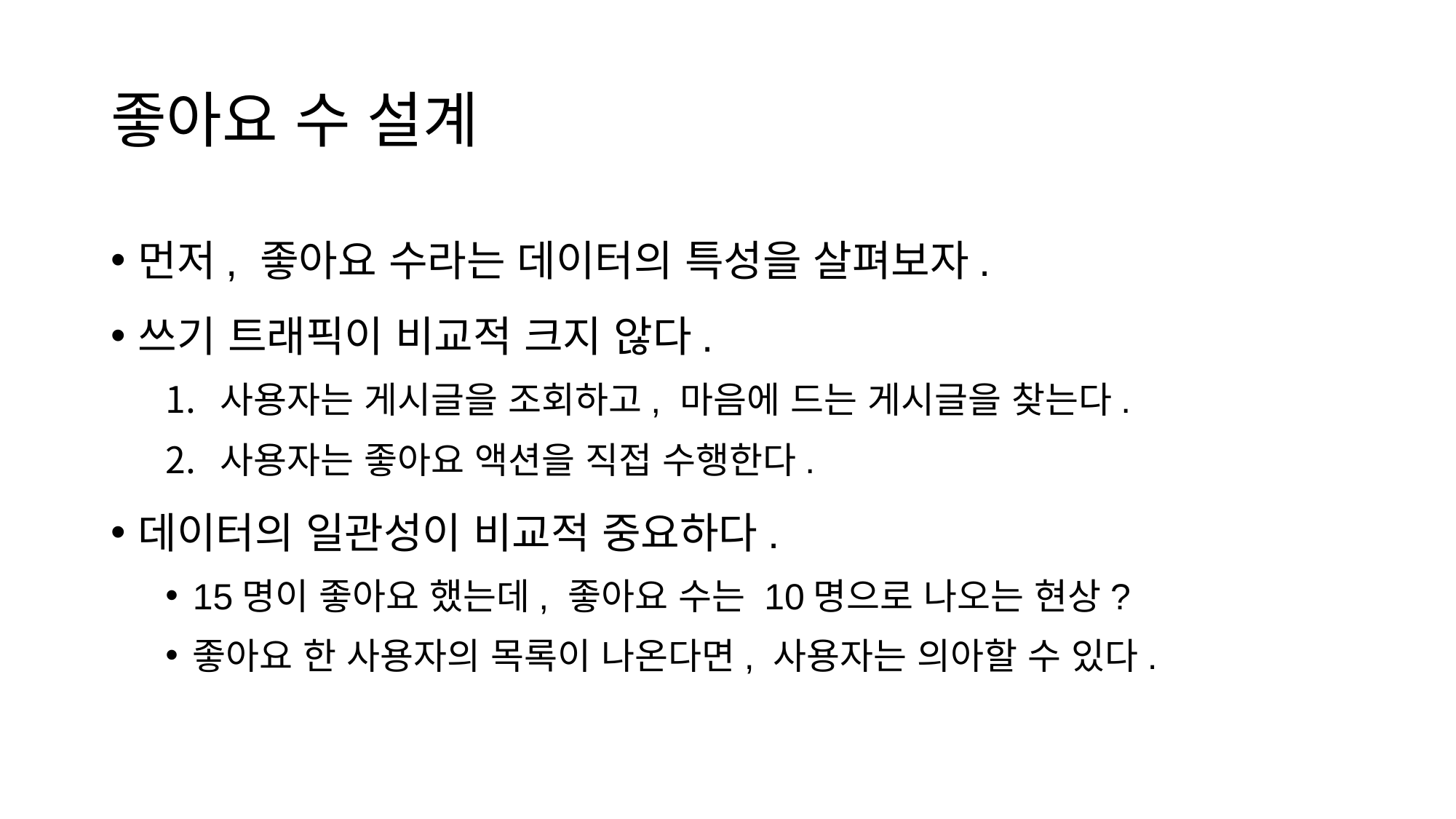

# 좋아요 수 설계
먼저, 좋아요 수라는 데이터의 특성을 살펴보자.
쓰기 트래픽이 비교적 크지 않다.
사용자는 게시글을 조회하고, 마음에 드는 게시글을 찾는다.
사용자는 좋아요 액션을 직접 수행한다.
데이터의 일관성이 비교적 중요하다.
15명이 좋아요 했는데, 좋아요 수는 10명으로 나오는 현상?
좋아요 한 사용자의 목록이 나온다면, 사용자는 의아할 수 있다.